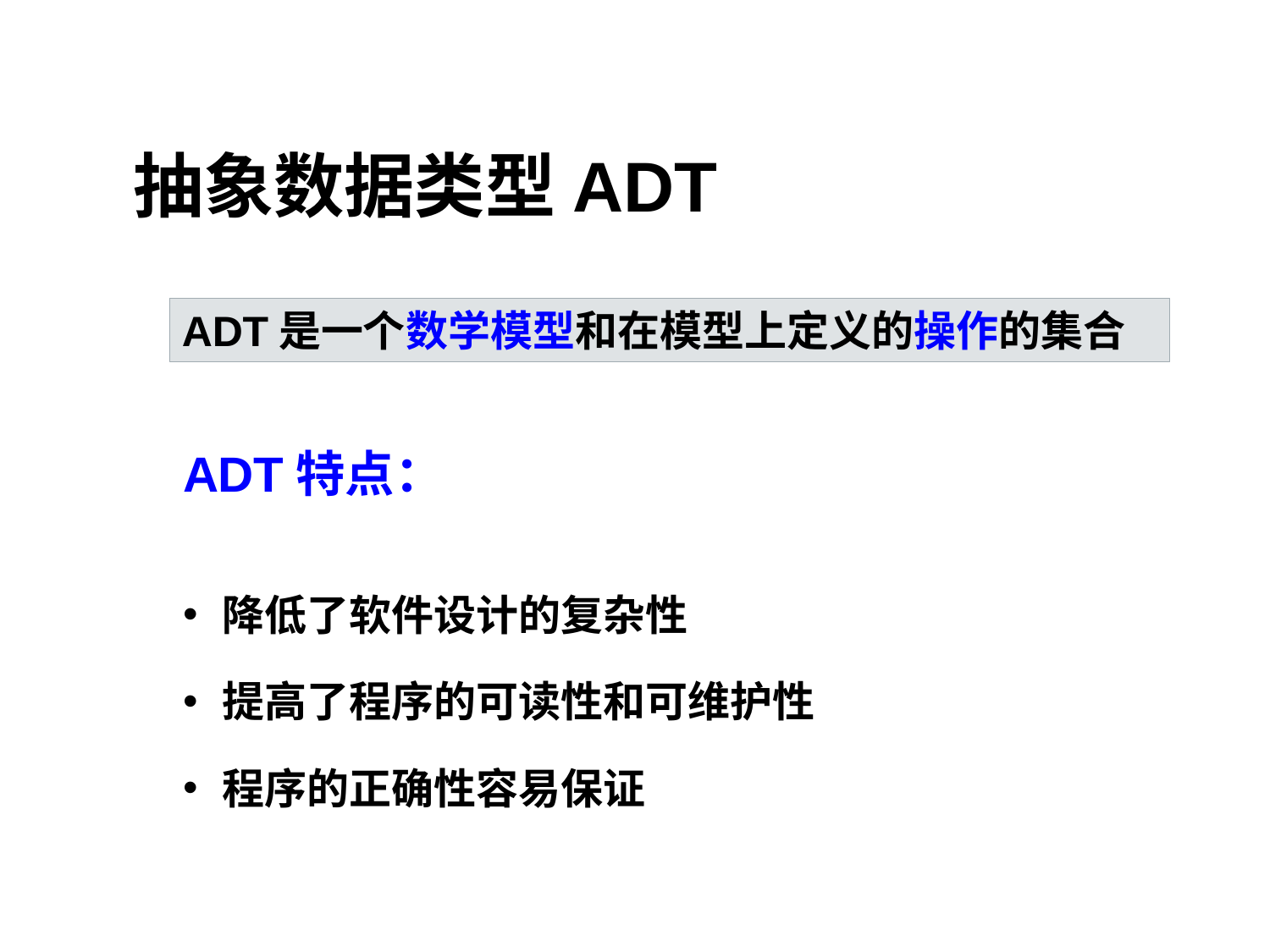

抽象数据类型ADT
ADT是一个数学模型和在模型上定义的操作的集合
ADT特点：

降低了软件设计的复杂性
提高了程序的可读性和可维护性
程序的正确性容易保证